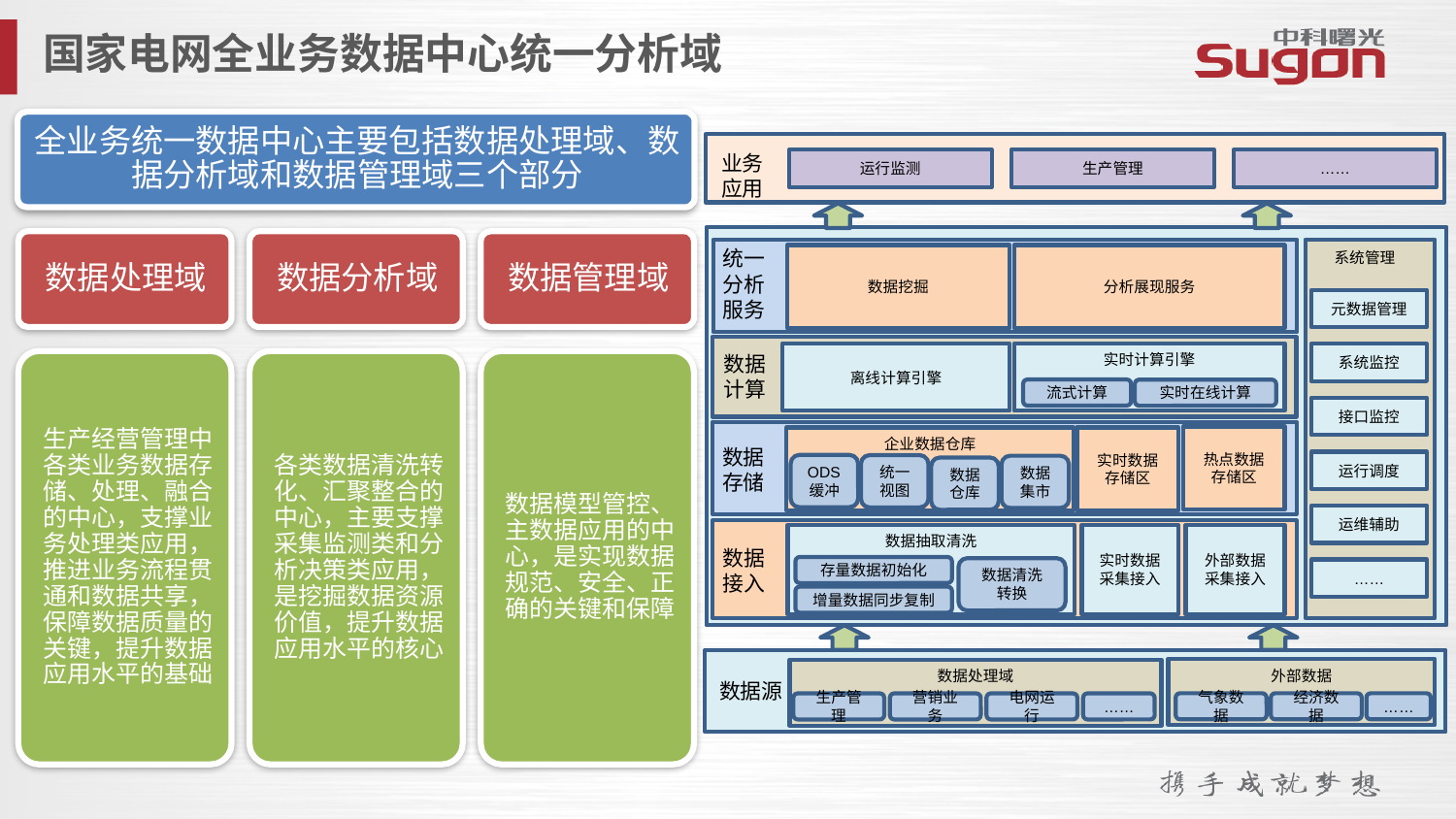

国家电网全业务数据中心统一分析域
全业务统一数据中心主要包括数据处理域、数据分析域和数据管理域三个部分
数据处理域
生产经营管理中各类业务数据存储、处理、融合的中心，支撑业务处理类应用，推进业务流程贯通和数据共享，保障数据质量的关键，提升数据应用水平的基础
数据分析域
各类数据清洗转化、汇聚整合的中心，主要支撑采集监测类和分析决策类应用，是挖掘数据资源价值，提升数据应用水平的核心
数据管理域
数据模型管控、主数据应用的中心，是实现数据规范、安全、正确的关键和保障

业务应用
运行监测
生产管理
……

统一分析服务

系统管理
数据挖掘
分析展现服务
元数据管理

实时计算引擎
离线计算引擎
数据计算
系统监控
流式计算
实时在线计算
接口监控

热点数据存储区
企业数据仓库
实时数据存储区
数据存储
运行调度
ODS缓冲
统一视图
数据集市
数据仓库
运维辅助

数据抽取清洗
实时数据采集接入
外部数据采集接入
数据接入
存量数据初始化
数据清洗转换
……
增量数据同步复制

数据源
外部数据
数据处理域
气象数据
经济数据
……
生产管理
营销业务
电网运行
……